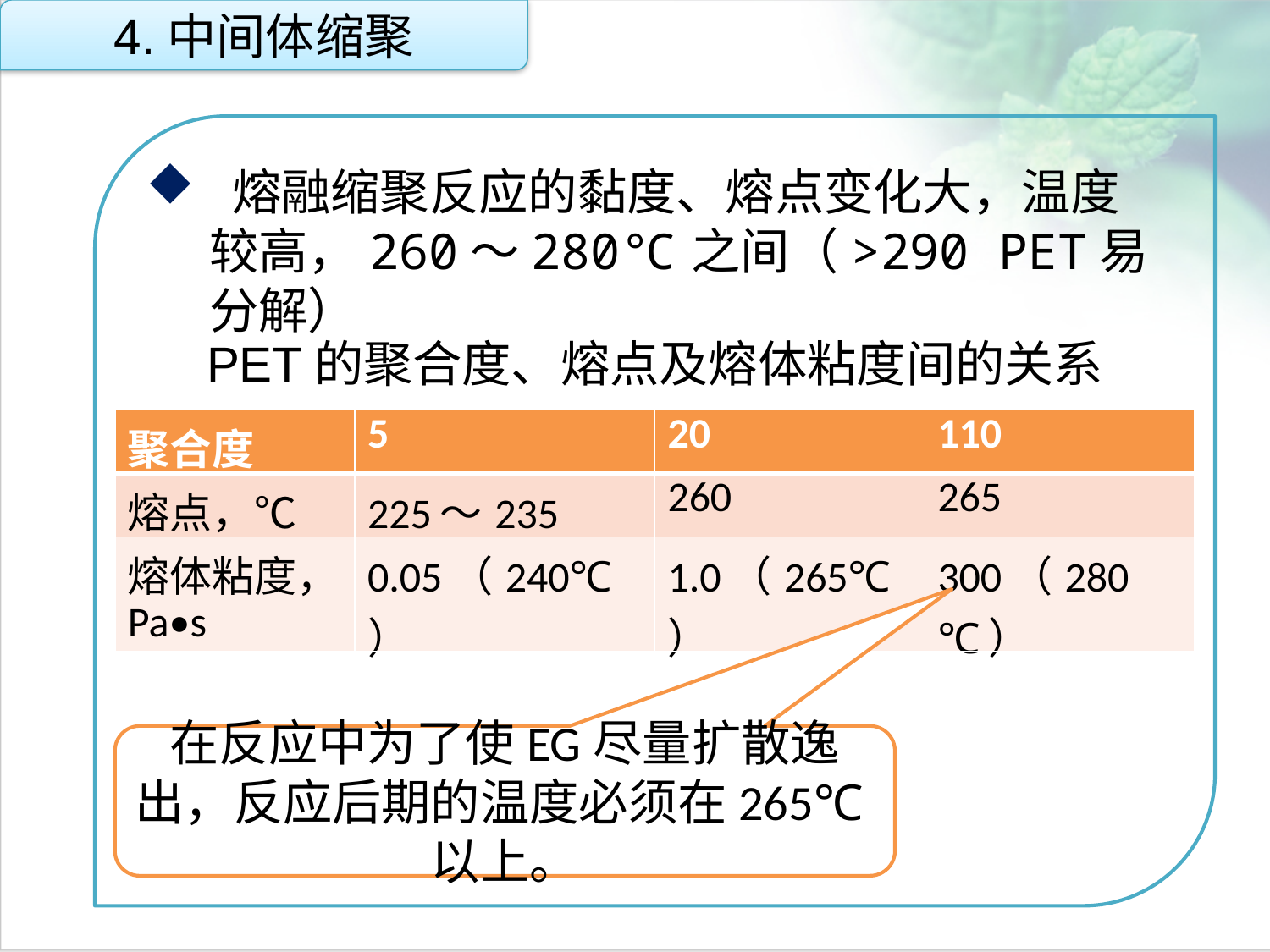

4.中间体缩聚
 熔融缩聚反应的黏度、熔点变化大，温度较高，260～280℃之间（>290 PET易分解）
点击添加文本
PET的聚合度、熔点及熔体粘度间的关系
| 聚合度 | 5 | 20 | 110 |
| --- | --- | --- | --- |
| 熔点，℃ | 225～235 | 260 | 265 |
| 熔体粘度，Pa•s | 0.05（240℃） | 1.0（265℃） | 300（280 ℃） |
点击添加文本
点击添加文本
在反应中为了使EG尽量扩散逸出，反应后期的温度必须在265℃以上。
点击添加文本